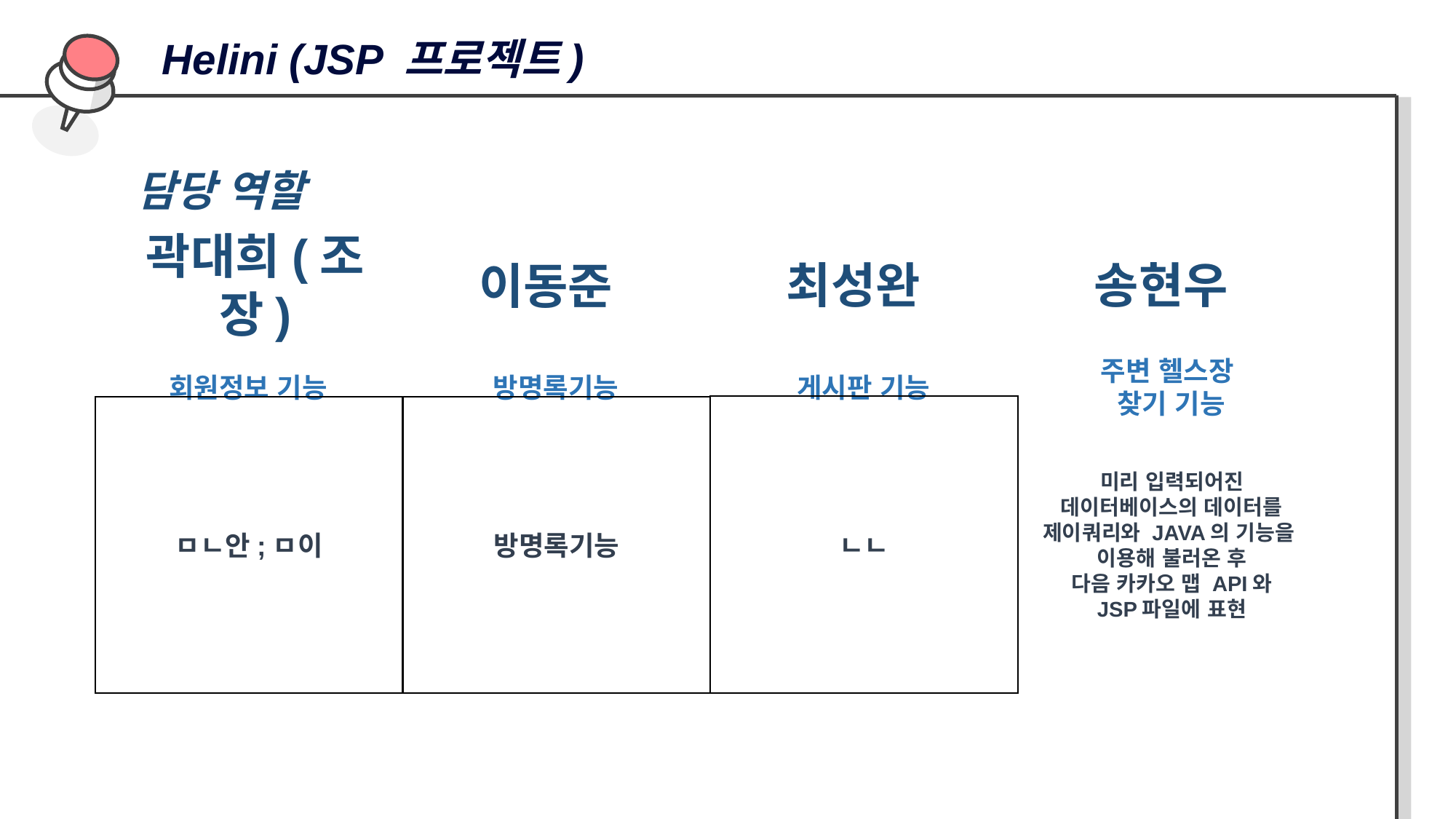

Helini (JSP 프로젝트)

담당 역할
곽대희(조장)
최성완
송현우
이동준
게시판 기능
주변 헬스장
찾기 기능
방명록기능
회원정보 기능
ㄴㄴ
미리 입력되어진
데이터베이스의 데이터를
제이쿼리와 JAVA의 기능을
이용해 불러온 후
다음 카카오 맵 API와
JSP파일에 표현
방명록기능
ㅁㄴ안;ㅁ이